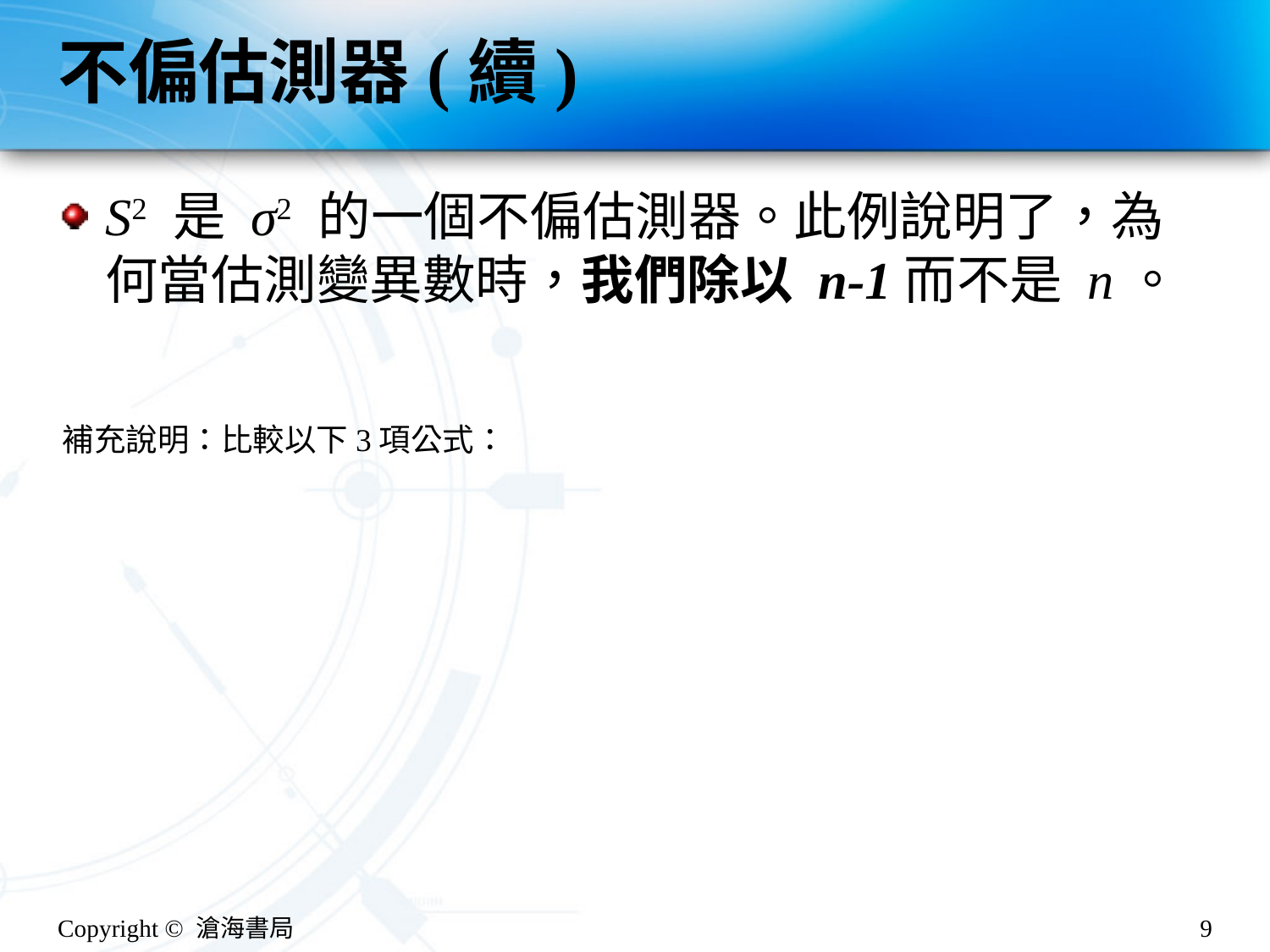

# 不偏估測器(續)
S2 是 σ2 的一個不偏估測器。此例說明了，為何當估測變異數時，我們除以 n-1而不是 n。
補充說明：比較以下3項公式：
Copyright © 滄海書局
9